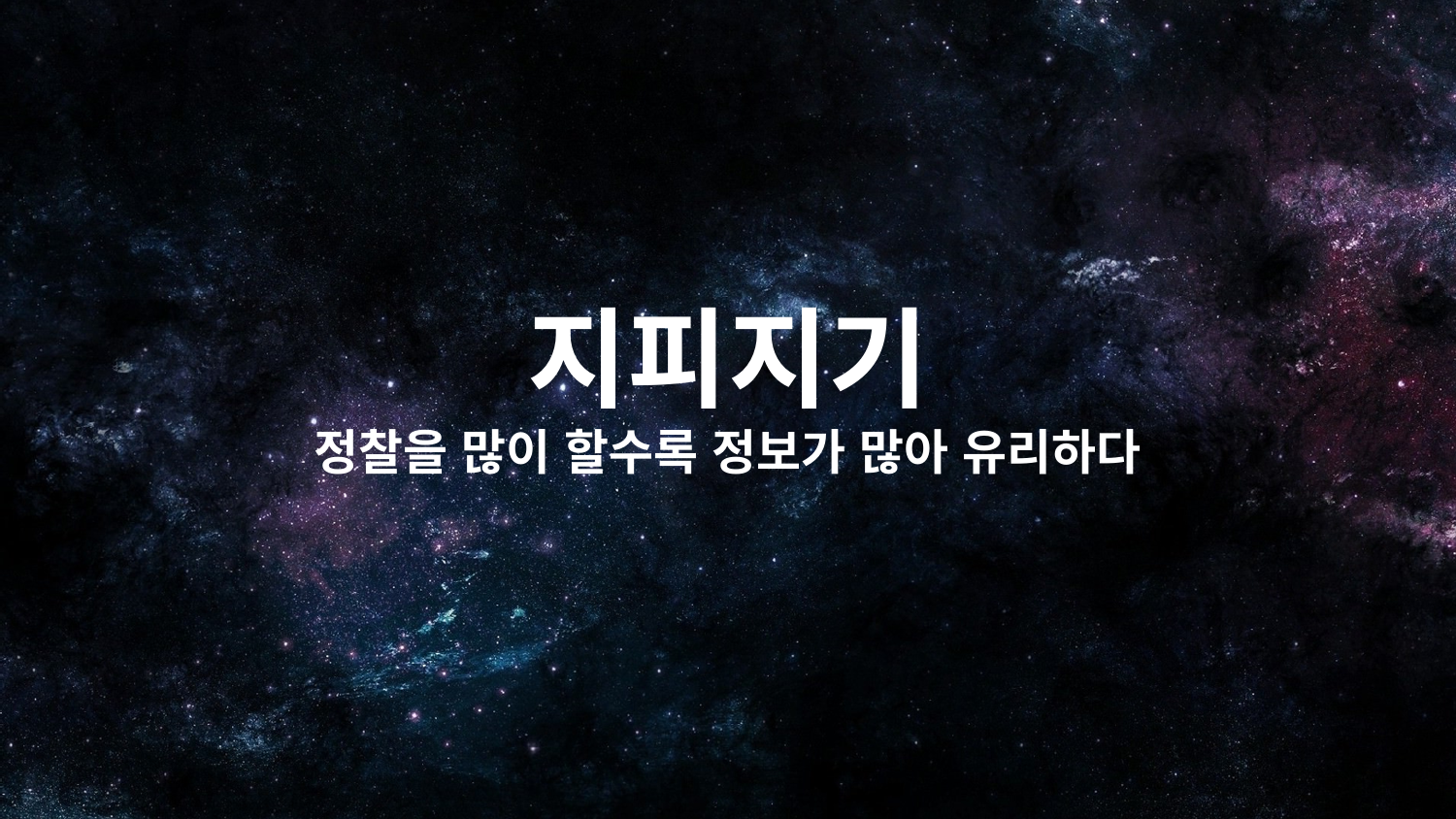

지피지기
정찰을 많이 할수록 정보가 많아 유리하다